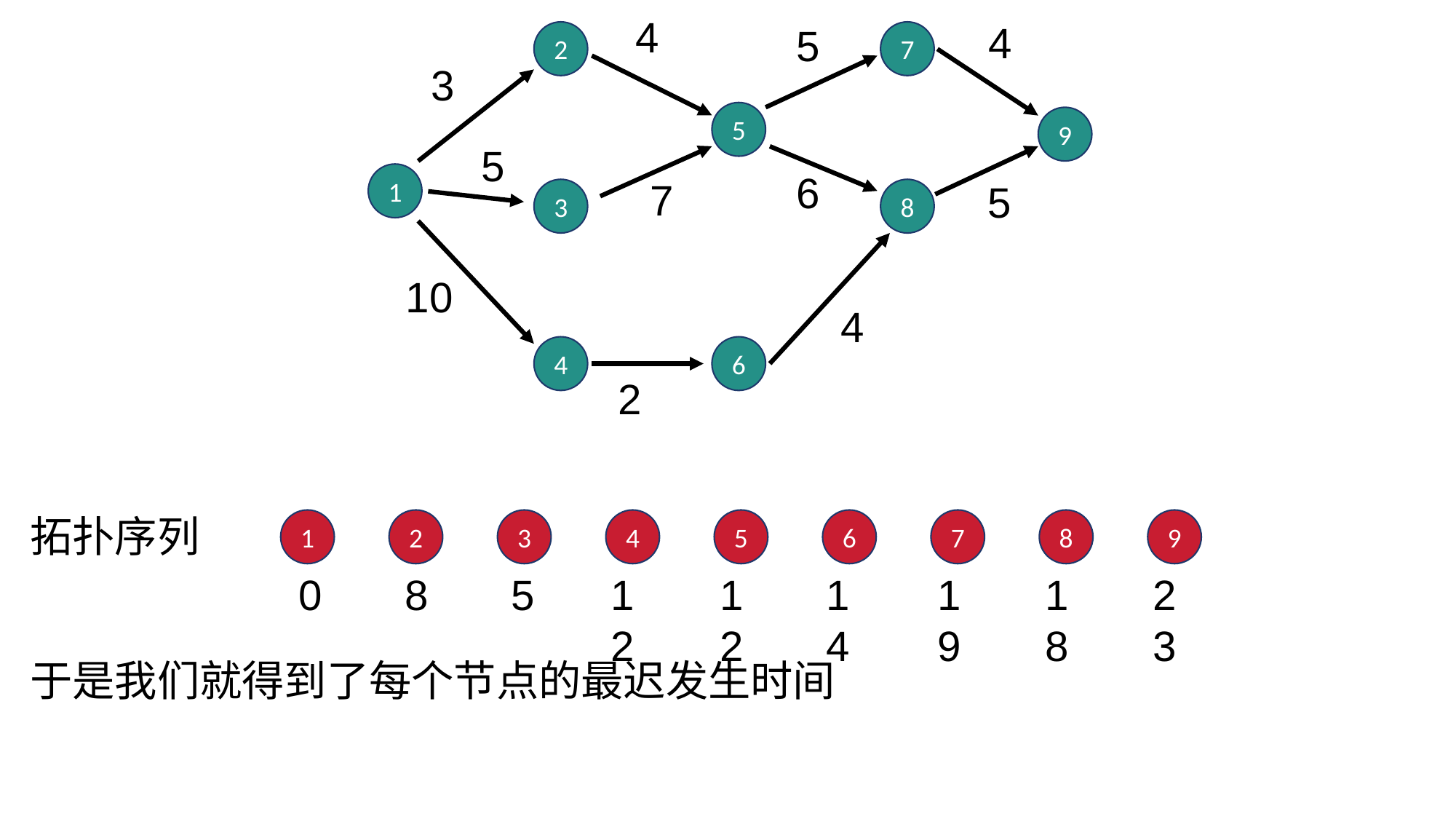

工程完成最短时间
工程完成最短时间就是汇点的最早发生时间。
设v0是起点，从v0到vi的最长路径长度称为事件vi的最早发生时间，即是以vi为尾的所有活动的最早发生时间
最早发生时间：从前往后，前驱结点到当前结点所需时间，取最大值。
除了最早发生时间，还有一个最迟发生时间
最迟发生时间：从后往前，后继结点的最迟发生时间-边权值，取最小值。
结束节点的最早发生时间和最迟发生时间相同
4
4
5
2
7
3
5
9
5
6
1
7
5
3
8
10
4
4
6
2
拓扑序列
1
2
3
4
5
6
7
8
9
0
8
5
12
12
14
19
18
23
于是我们就得到了每个节点的最迟发生时间